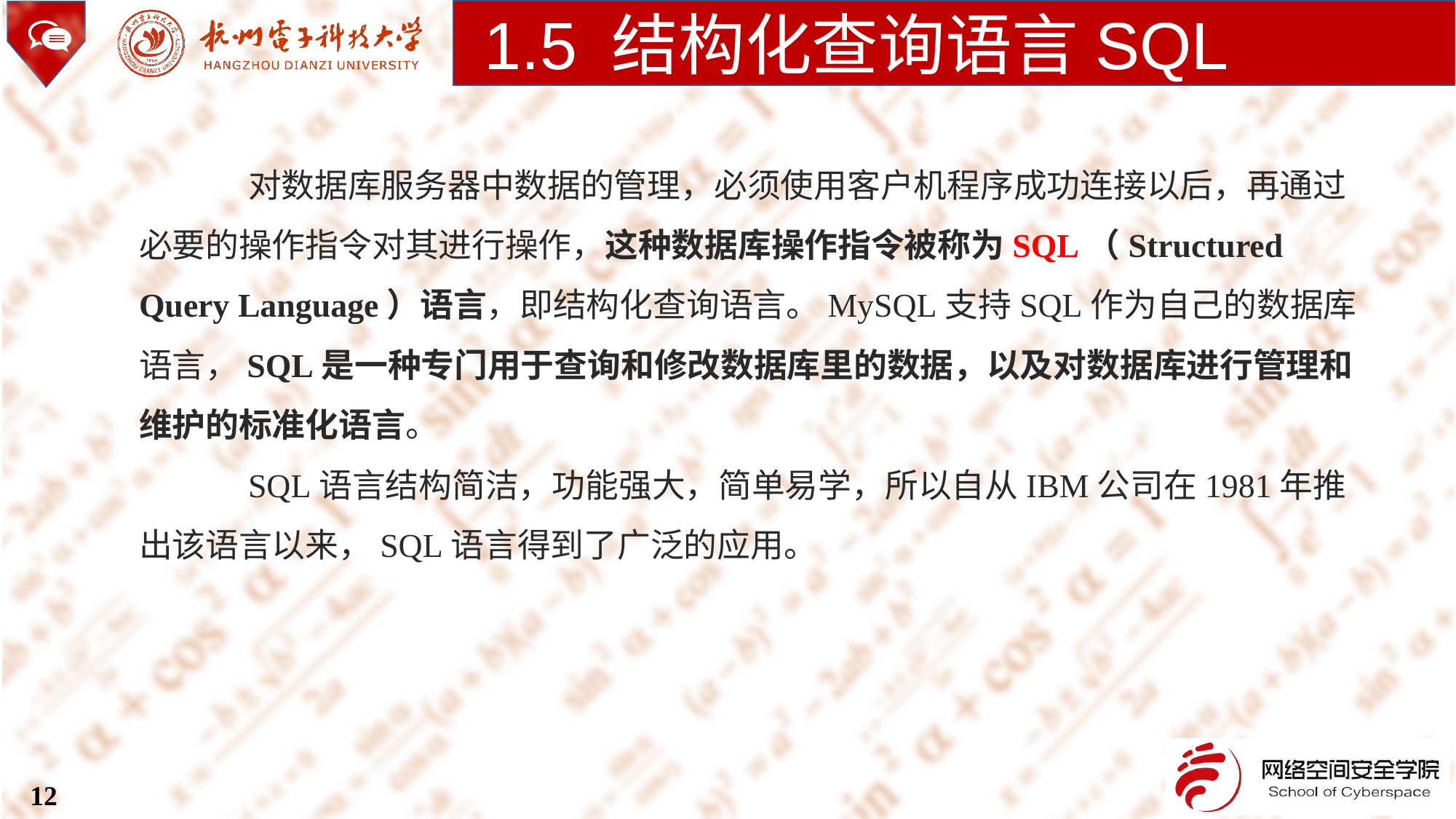

1.5 结构化查询语言SQL
	对数据库服务器中数据的管理，必须使用客户机程序成功连接以后，再通过必要的操作指令对其进行操作，这种数据库操作指令被称为SQL（Structured Query Language）语言，即结构化查询语言。MySQL支持SQL作为自己的数据库语言，SQL是一种专门用于查询和修改数据库里的数据，以及对数据库进行管理和维护的标准化语言。
	SQL语言结构简洁，功能强大，简单易学，所以自从IBM公司在1981年推出该语言以来，SQL语言得到了广泛的应用。
12